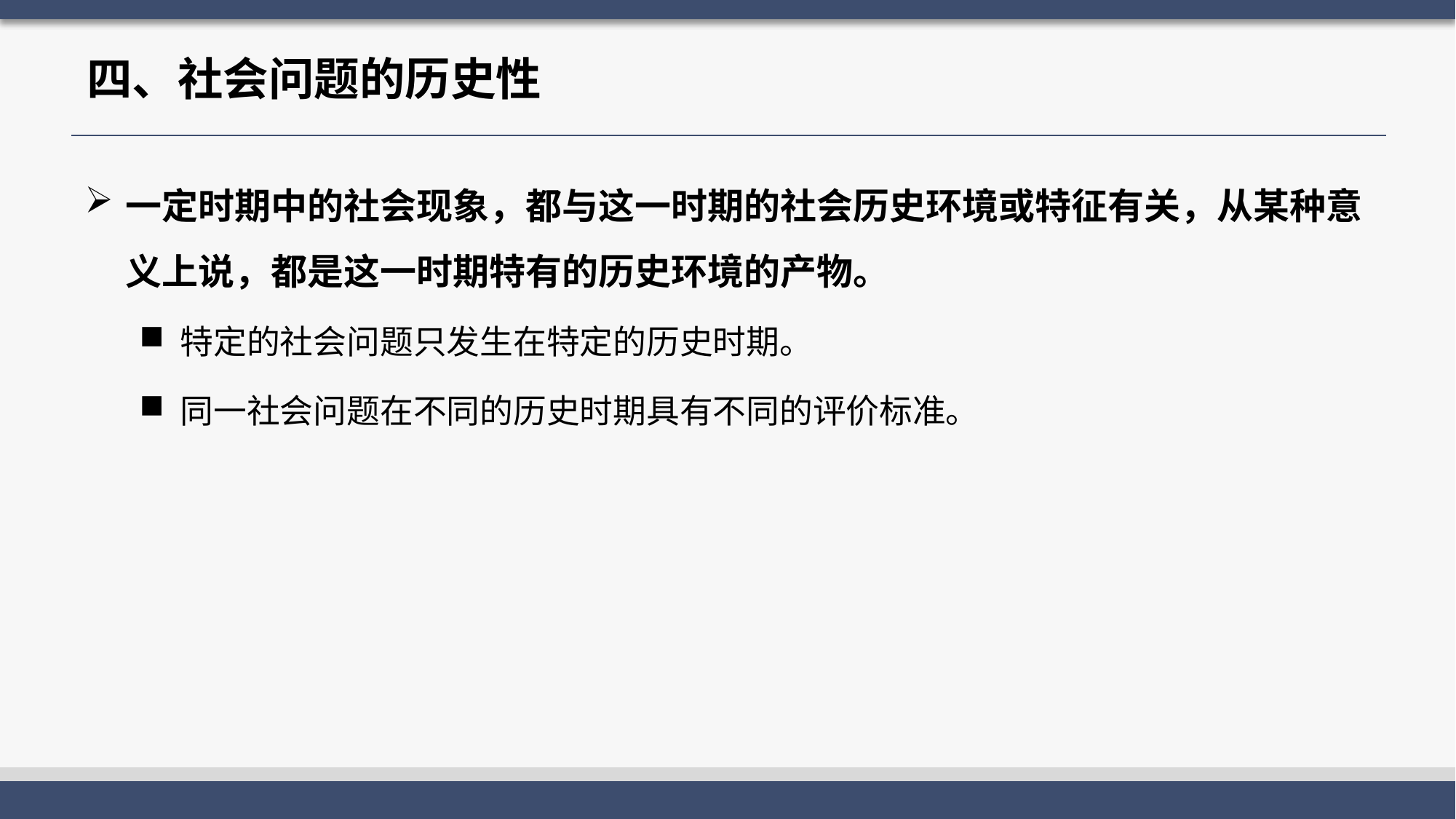

# 四、社会问题的历史性

一定时期中的社会现象，都与这一时期的社会历史环境或特征有关，从某种意 义上说，都是这一时期特有的历史环境的产物。
特定的社会问题只发生在特定的历史时期。
同一社会问题在不同的历史时期具有不同的评价标准。